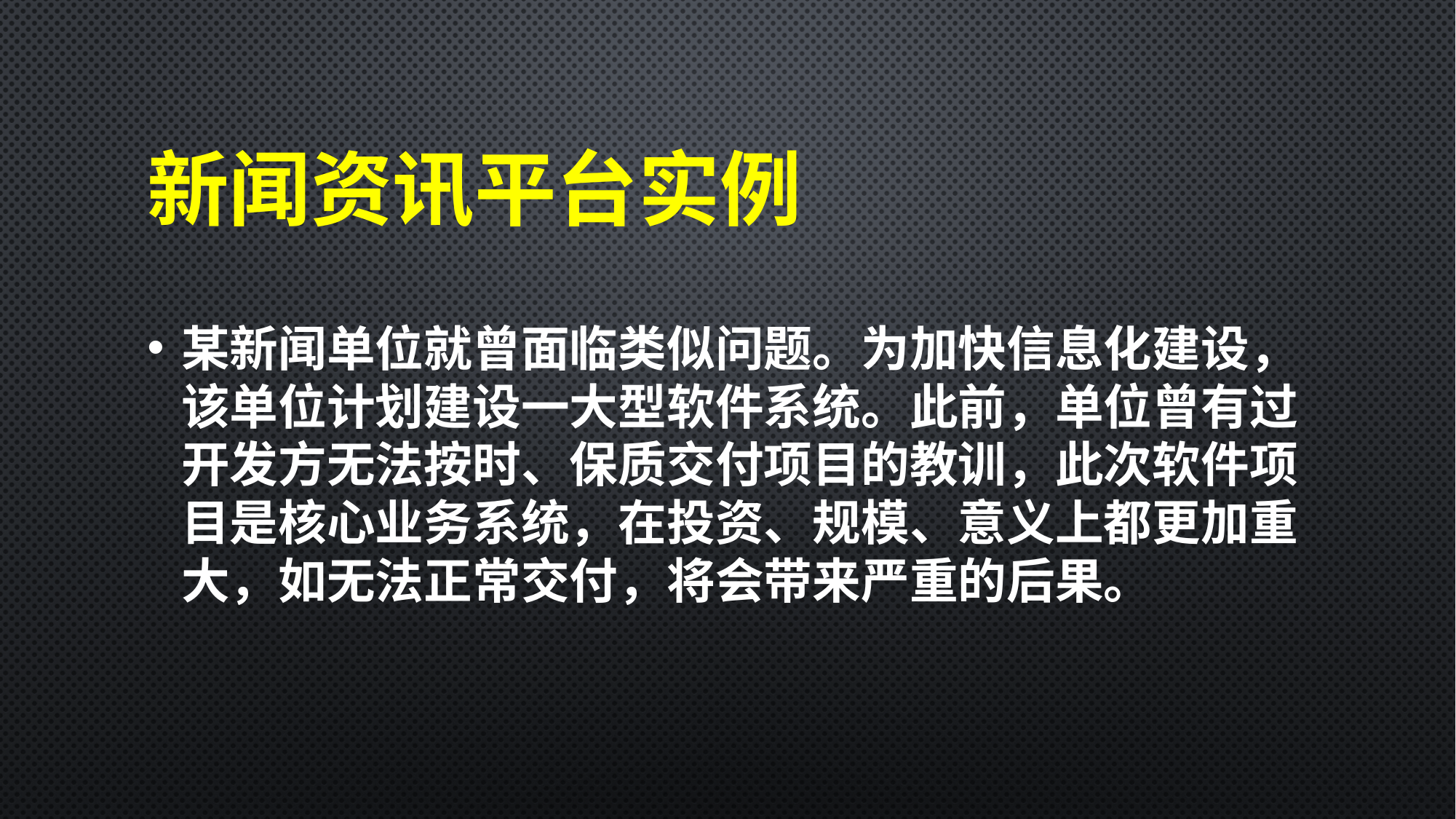

# 新闻资讯平台实例
某新闻单位就曾面临类似问题。为加快信息化建设，该单位计划建设一大型软件系统。此前，单位曾有过开发方无法按时、保质交付项目的教训，此次软件项目是核心业务系统，在投资、规模、意义上都更加重大，如无法正常交付，将会带来严重的后果。